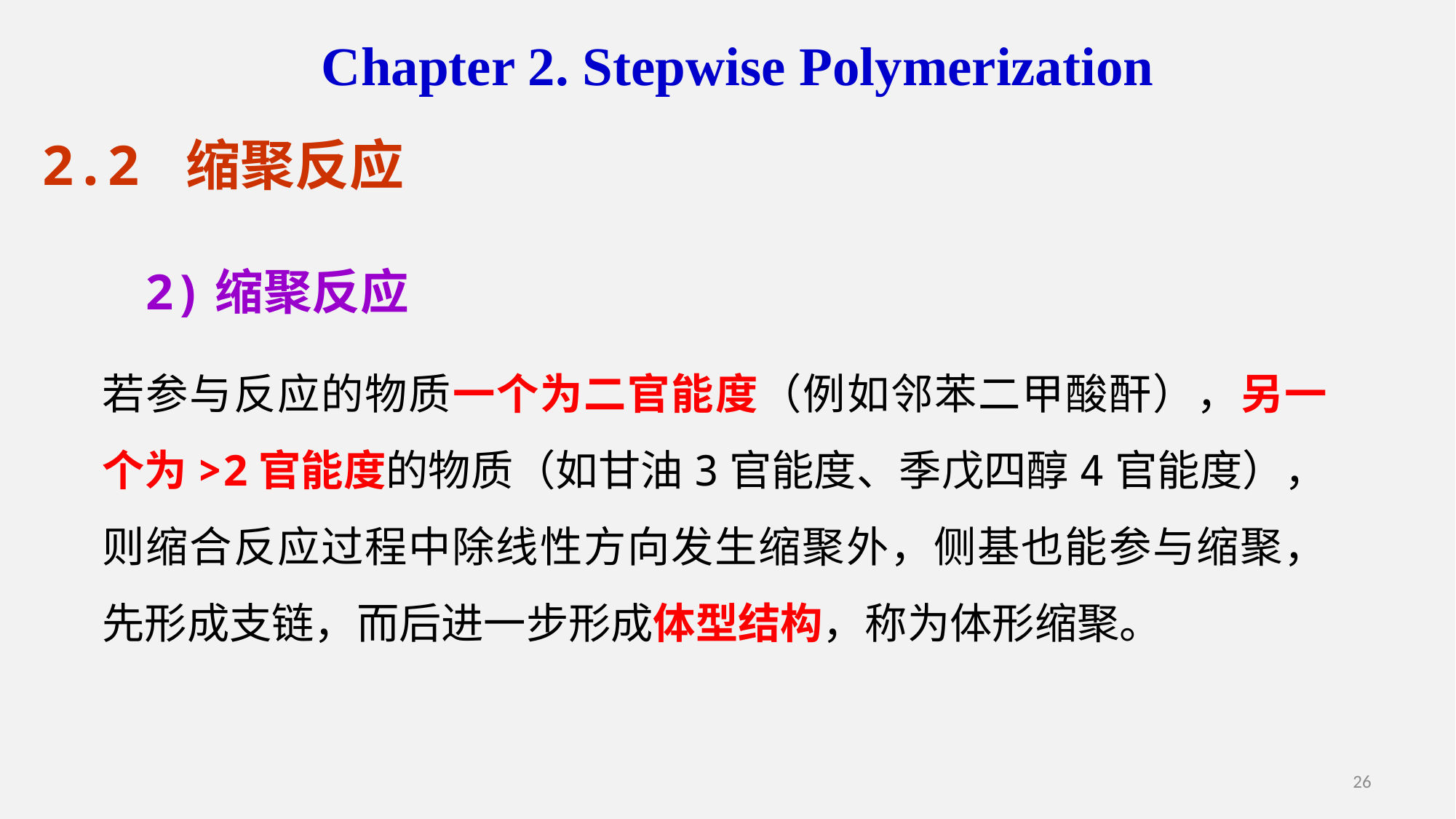

Chapter 2. Stepwise Polymerization
2.2 缩聚反应
2)缩聚反应

若参与反应的物质一个为二官能度（例如邻苯二甲酸酐），另一个为>2官能度的物质（如甘油3官能度、季戊四醇4官能度），则缩合反应过程中除线性方向发生缩聚外，侧基也能参与缩聚，先形成支链，而后进一步形成体型结构，称为体形缩聚。
26